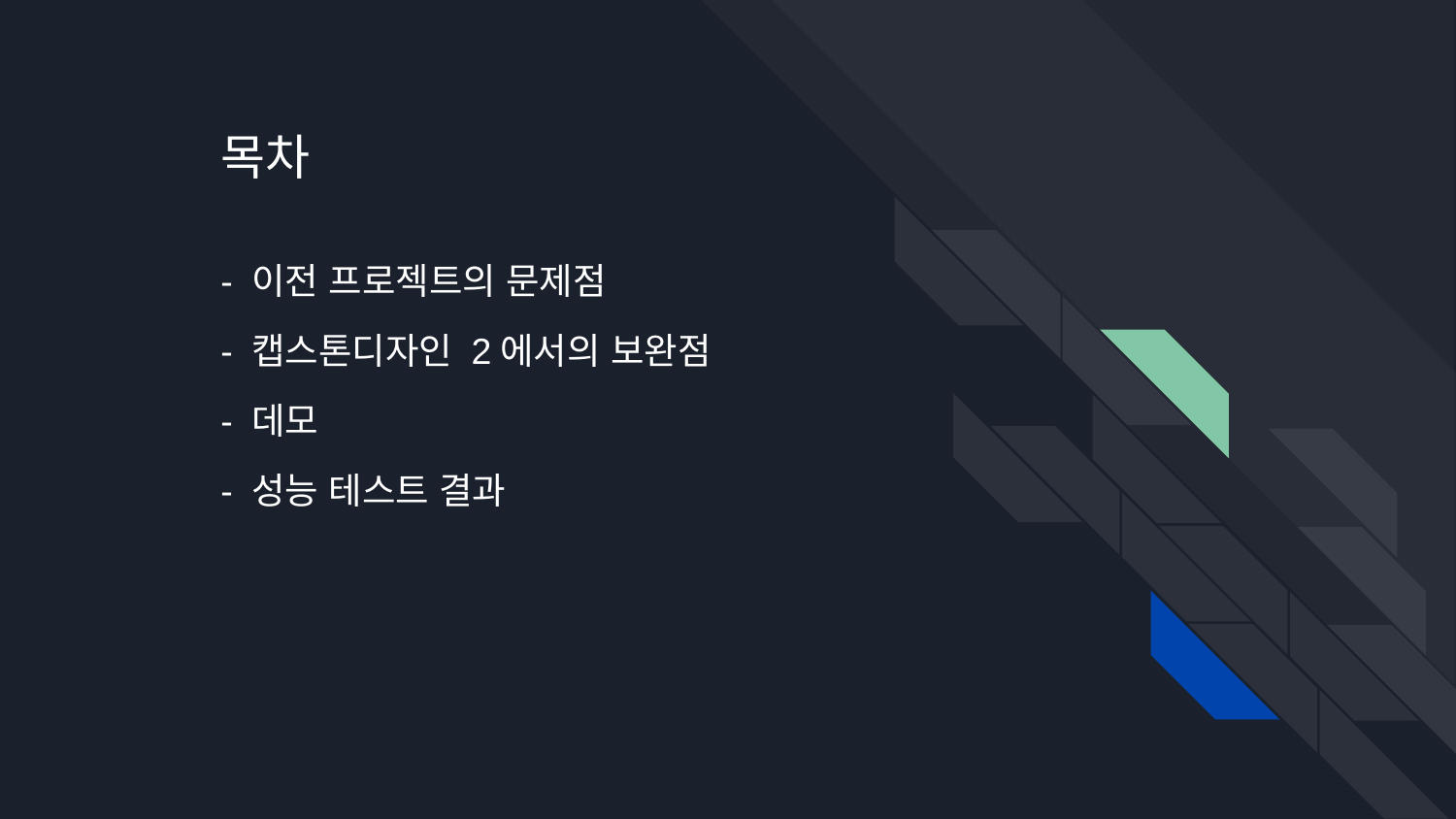

목차
- 이전 프로젝트의 문제점
- 캡스톤디자인 2에서의 보완점
- 데모
- 성능 테스트 결과